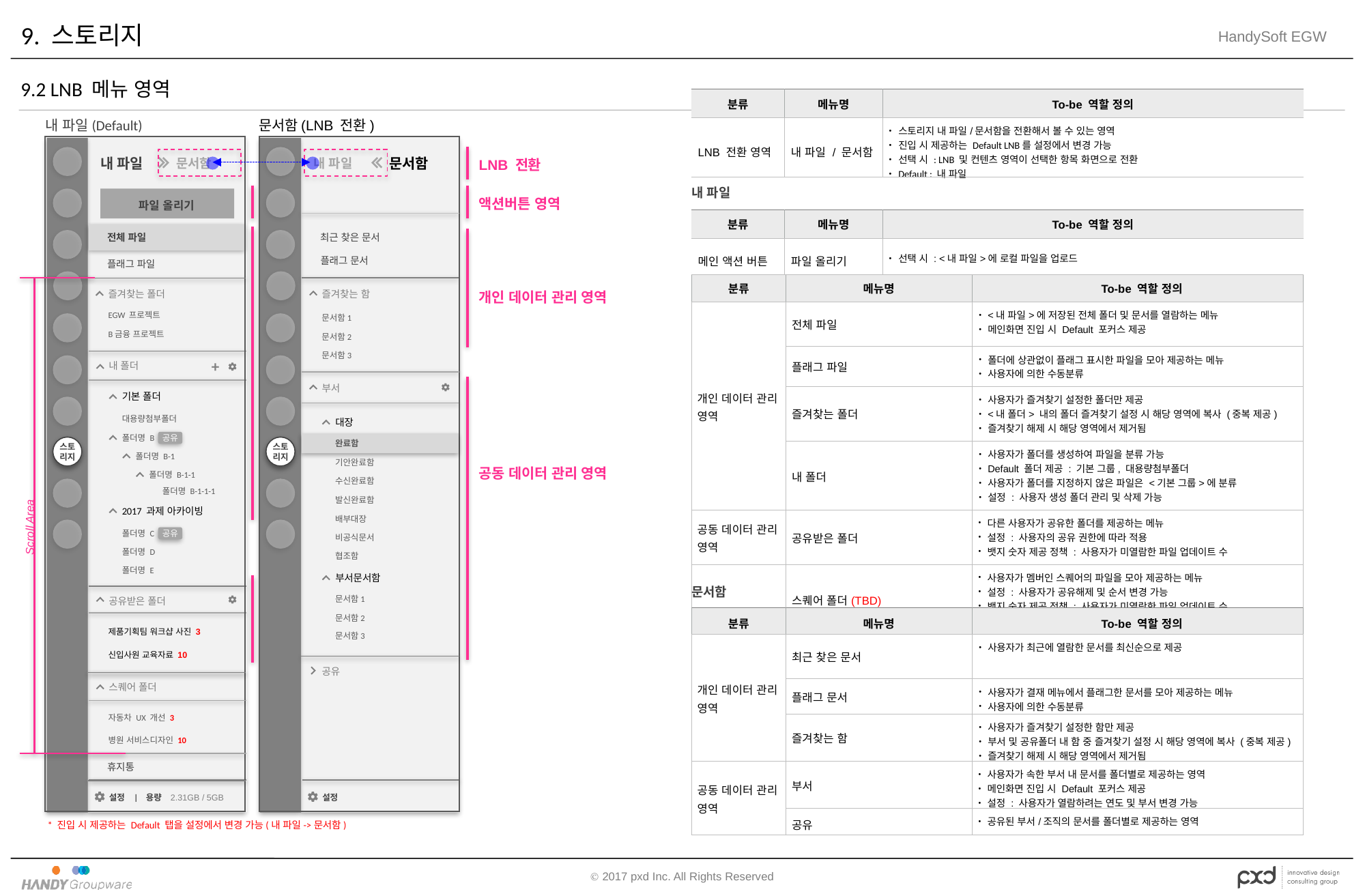

# 9. 스토리지
9.2 LNB 메뉴 영역
| 분류 | 메뉴명 | To-be 역할 정의 |
| --- | --- | --- |
| LNB 전환 영역 | 내 파일 / 문서함 | 스토리지 내 파일/문서함을 전환해서 볼 수 있는 영역 진입 시 제공하는 Default LNB를 설정에서 변경 가능 선택 시 : LNB 및 컨텐츠 영역이 선택한 항목 화면으로 전환 Default : 내 파일 |
내 파일(Default)
문서함(LNB 전환)

스토
리지

스토
리지

내 파일
문서함
내 파일
문서함
LNB 전환

내 파일

파일 올리기
액션버튼 영역
| 분류 | 메뉴명 | To-be 역할 정의 |
| --- | --- | --- |
| 메인 액션 버튼 | 파일 올리기 | 선택 시 : <내 파일>에 로컬 파일을 업로드 |

전체 파일
최근 찾은 문서
플래그 문서
플래그 파일
| 분류 | 메뉴명 | To-be 역할 정의 |
| --- | --- | --- |
| 개인 데이터 관리 영역 | 전체 파일 | <내 파일>에 저장된 전체 폴더 및 문서를 열람하는 메뉴 메인화면 진입 시 Default 포커스 제공 |
|  | 플래그 파일 | 폴더에 상관없이 플래그 표시한 파일을 모아 제공하는 메뉴 사용자에 의한 수동분류 |
|  | 즐겨찾는 폴더 | 사용자가 즐겨찾기 설정한 폴더만 제공 <내 폴더> 내의 폴더 즐겨찾기 설정 시 해당 영역에 복사 (중복 제공) 즐겨찾기 해제 시 해당 영역에서 제거됨 |
|  | 내 폴더 | 사용자가 폴더를 생성하여 파일을 분류 가능 Default 폴더 제공 : 기본 그룹, 대용량첨부폴더 사용자가 폴더를 지정하지 않은 파일은 <기본 그룹>에 분류 설정 : 사용자 생성 폴더 관리 및 삭제 가능 |
| 공동 데이터 관리 영역 | 공유받은 폴더 | 다른 사용자가 공유한 폴더를 제공하는 메뉴 설정 : 사용자의 공유 권한에 따라 적용 뱃지 숫자 제공 정책 : 사용자가 미열람한 파일 업데이트 수 |
|  | 스퀘어 폴더(TBD) | 사용자가 멤버인 스퀘어의 파일을 모아 제공하는 메뉴 설정 : 사용자가 공유해제 및 순서 변경 가능 뱃지 숫자 제공 정책 : 사용자가 미열람한 파일 업데이트 수 사용자가 스퀘어 폴더에 파일 업로드 시 해당 스퀘어에 피드로 올라감 |
Scroll Area
개인 데이터 관리 영역
즐겨찾는 함
즐겨찾는 폴더

EGW 프로젝트
문서함1
B금융 프로젝트
문서함2
문서함3
+

내 폴더

부서

기본 폴더

대용량첨부폴더
대장

공유
폴더명 B

완료함
폴더명 B-1

기안완료함
공동 데이터 관리 영역
폴더명 B-1-1

수신완료함
폴더명 B-1-1-1
발신완료함
2017 과제 아카이빙

배부대장
공유
폴더명 C
비공식문서
폴더명 D
협조함
폴더명 E
부서문서함

문서함
문서함1
공유받은 폴더

| 분류 | 메뉴명 | To-be 역할 정의 |
| --- | --- | --- |
| 개인 데이터 관리 영역 | 최근 찾은 문서 | 사용자가 최근에 열람한 문서를 최신순으로 제공 |
|  | 플래그 문서 | 사용자가 결재 메뉴에서 플래그한 문서를 모아 제공하는 메뉴 사용자에 의한 수동분류 |
|  | 즐겨찾는 함 | 사용자가 즐겨찾기 설정한 함만 제공 부서 및 공유폴더 내 함 중 즐겨찾기 설정 시 해당 영역에 복사 (중복 제공) 즐겨찾기 해제 시 해당 영역에서 제거됨 |
| 공동 데이터 관리 영역 | 부서 | 사용자가 속한 부서 내 문서를 폴더별로 제공하는 영역 메인화면 진입 시 Default 포커스 제공 설정 : 사용자가 열람하려는 연도 및 부서 변경 가능 |
|  | 공유 | 공유된 부서/조직의 문서를 폴더별로 제공하는 영역 |
문서함2
제품기획팀 워크샵 사진 3
문서함3
신입사원 교육자료 10
공유

스퀘어 폴더

자동차 UX 개선 3
병원 서비스디자인 10
휴지통
설정   |   용량   2.31GB / 5GB
설정

* 진입 시 제공하는 Default 탭을 설정에서 변경 가능(내 파일->문서함)